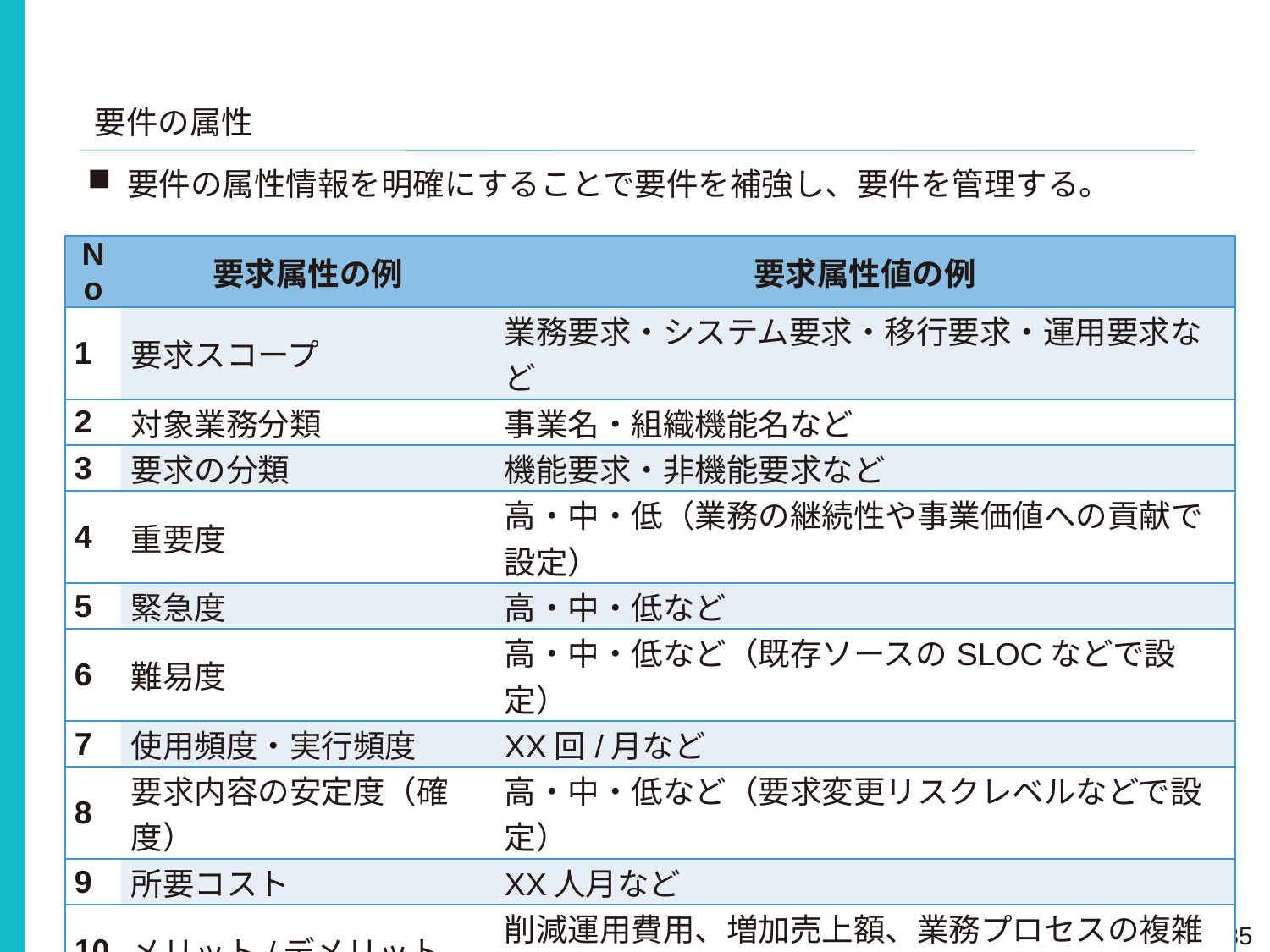

要件の属性
要件の属性情報を明確にすることで要件を補強し、要件を管理する。
| No | 要求属性の例 | 要求属性値の例 |
| --- | --- | --- |
| 1 | 要求スコープ | 業務要求・システム要求・移行要求・運用要求など |
| 2 | 対象業務分類 | 事業名・組織機能名など |
| 3 | 要求の分類 | 機能要求・非機能要求など |
| 4 | 重要度 | 高・中・低（業務の継続性や事業価値への貢献で設定） |
| 5 | 緊急度 | 高・中・低など |
| 6 | 難易度 | 高・中・低など（既存ソースのSLOCなどで設定） |
| 7 | 使用頻度・実行頻度 | XX回/月など |
| 8 | 要求内容の安定度（確度） | 高・中・低など（要求変更リスクレベルなどで設定） |
| 9 | 所要コスト | XX人月など |
| 10 | メリット/デメリット | 削減運用費用、増加売上額、業務プロセスの複雑化 |
| 11 | リスク | ビジネス上のリスクと利用技術の持つリスクなどで設定 |
| 12 | オーナー、利害関係者 | XX部XX担当など |
| 13 | 要求依存関係 | 依存する要求IDなど |
| 14 | 関連業務 | XX業務など |
35